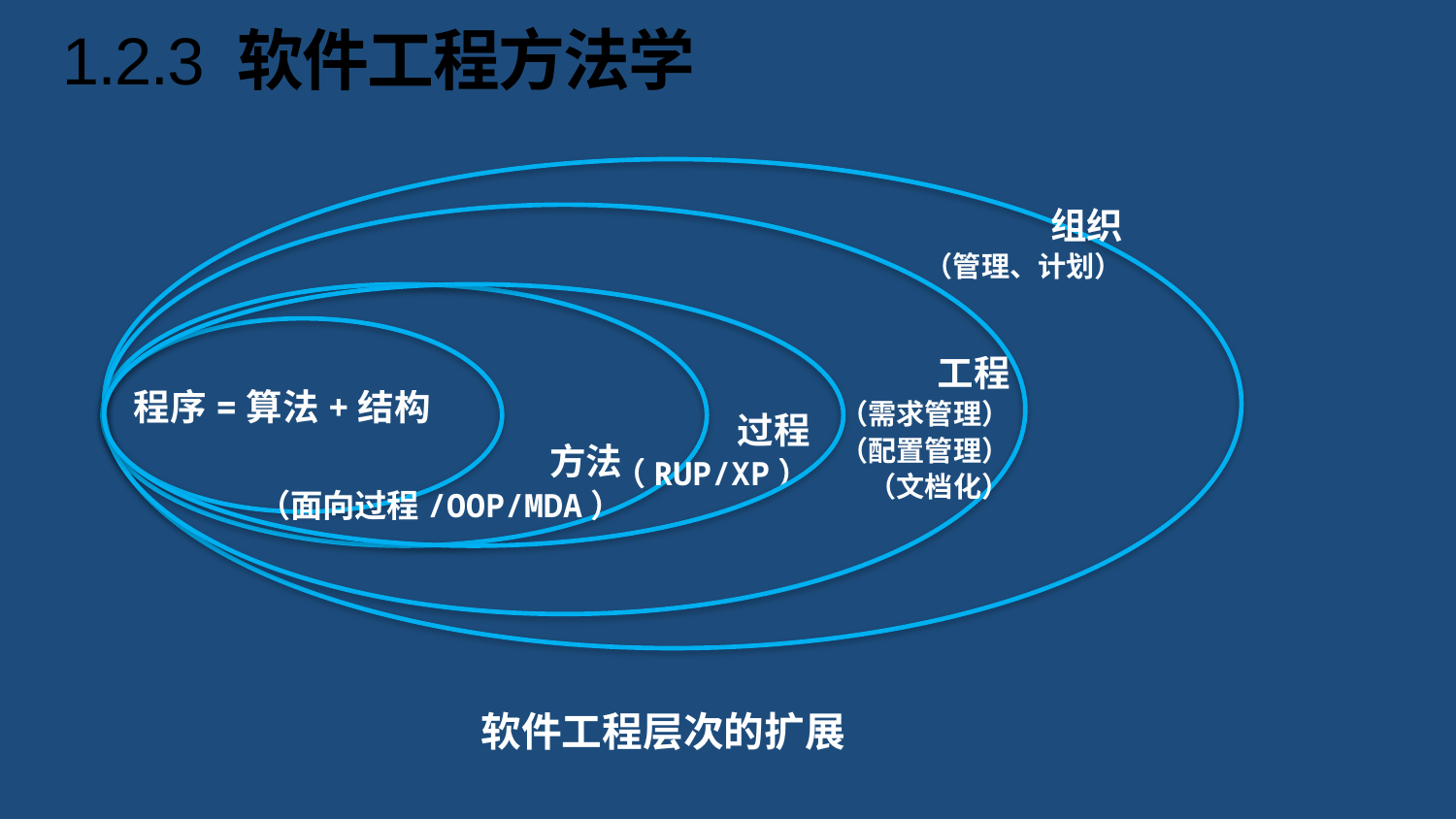

# 1.2.3 软件工程方法学

组织
（管理、计划）

工程
（需求管理）
（配置管理）
（文档化）
程序=算法+结构
过程
（RUP/XP）
方法
（面向过程/OOP/MDA）
软件工程层次的扩展